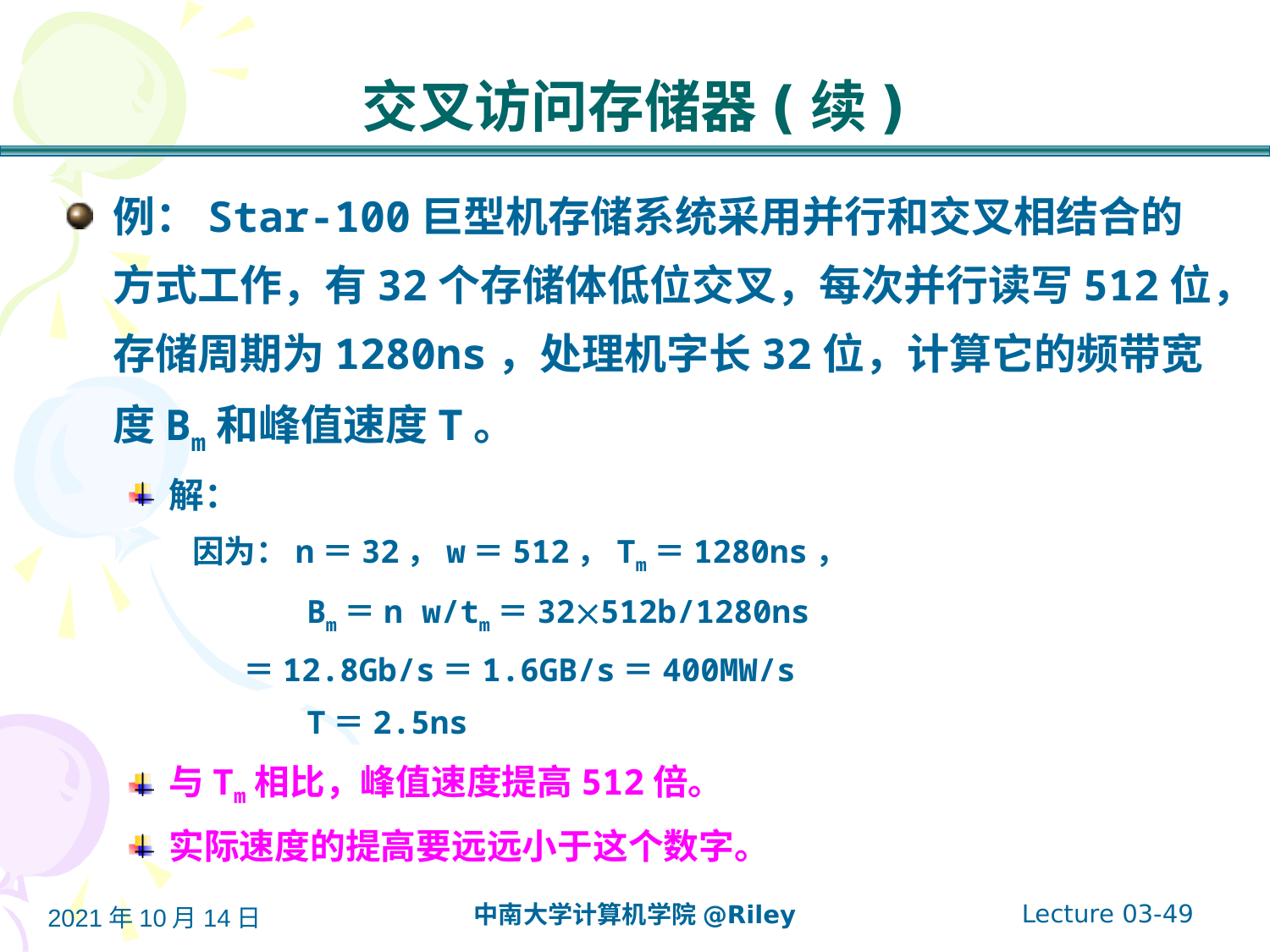

# 交叉访问存储器(续)
例：Star-100巨型机存储系统采用并行和交叉相结合的方式工作，有32个存储体低位交叉，每次并行读写512位，存储周期为1280ns，处理机字长32位，计算它的频带宽度Bm和峰值速度T。
解：
因为：n＝32，w＝512，Tm＝1280ns，
      Bm＝n w/tm＝32×512b/1280ns
      ＝12.8Gb/s＝1.6GB/s＝400MW/s
      T＝2.5ns
与Tm相比，峰值速度提高512倍。
实际速度的提高要远远小于这个数字。
Lecture 03-49
中南大学计算机学院@Riley
2021年10月14日